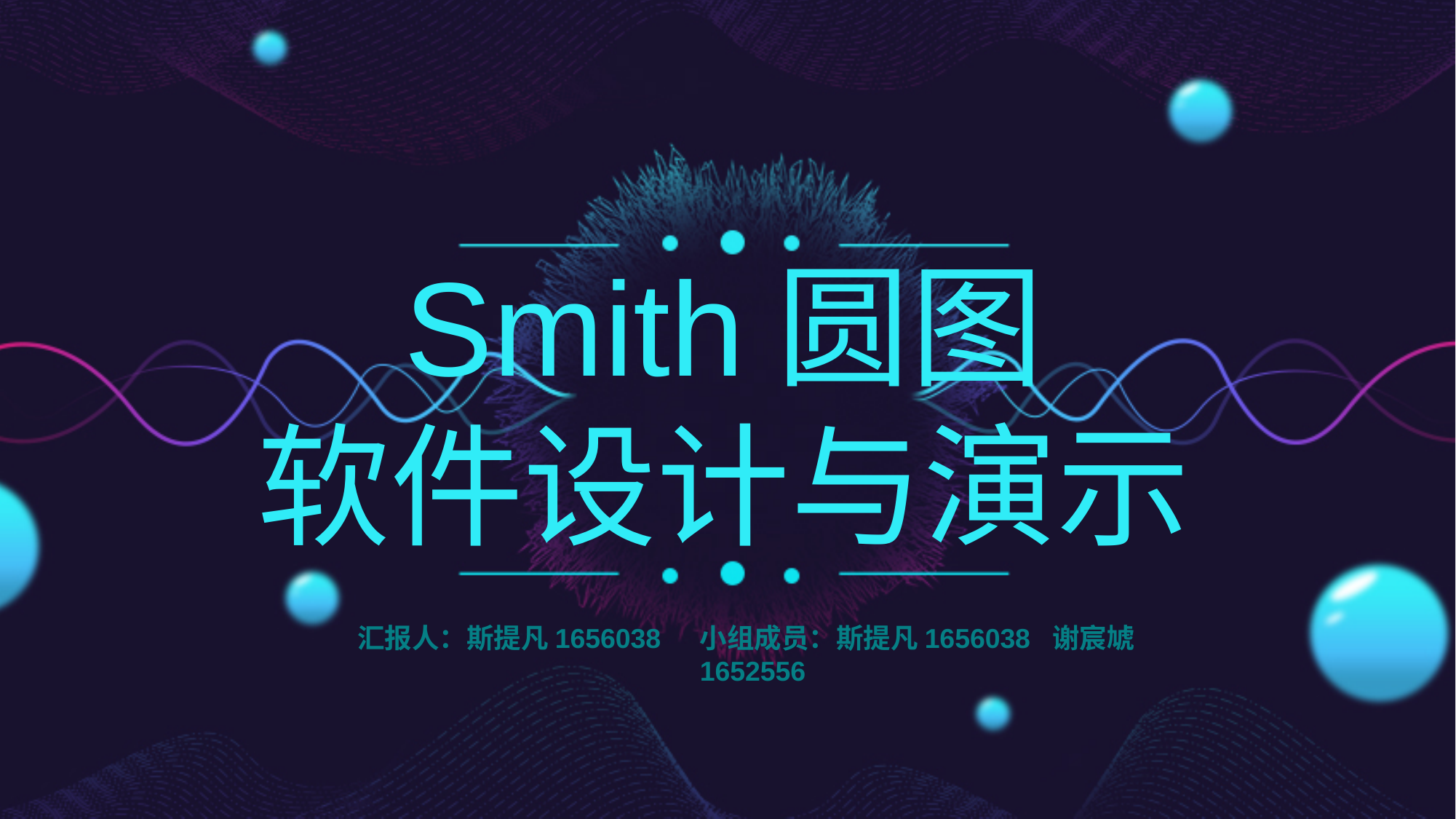

e7d195523061f1c0c2b73831c94a3edc981f60e396d3e182073EE1468018468A7F192AE5E5CD515B6C3125F8AF6E4EE646174E8CF0B46FD19828DCE8CDA3B3A044A74F0E769C5FA8CB87AB6FC303C8BA3785FAC64AF5424750B03A6C170E37CDA0B6B64BA161591DE1BFC1FD4191A352FD5D4675E7B80AF85C8B685208968241190935F4F9452E1C38A077DA3E528817
e7d195523061f1c0c2b73831c94a3edc981f60e396d3e182073EE1468018468A7F192AE5E5CD515B6C3125F8AF6E4EE646174E8CF0B46FD19828DCE8CDA3B3A044A74F0E769C5FA8CB87AB6FC303C8BA3785FAC64AF5424764E128FECAE4CC72F643987EA885AF73AD35CD2868BF23339110D8AF11238CB92518355208A539B67347B90D88B9CFE4DCD26C8CC0EB789E
Smith圆图
软件设计与演示
小组成员：斯提凡1656038  谢宸虓1652556
汇报人：斯提凡1656038